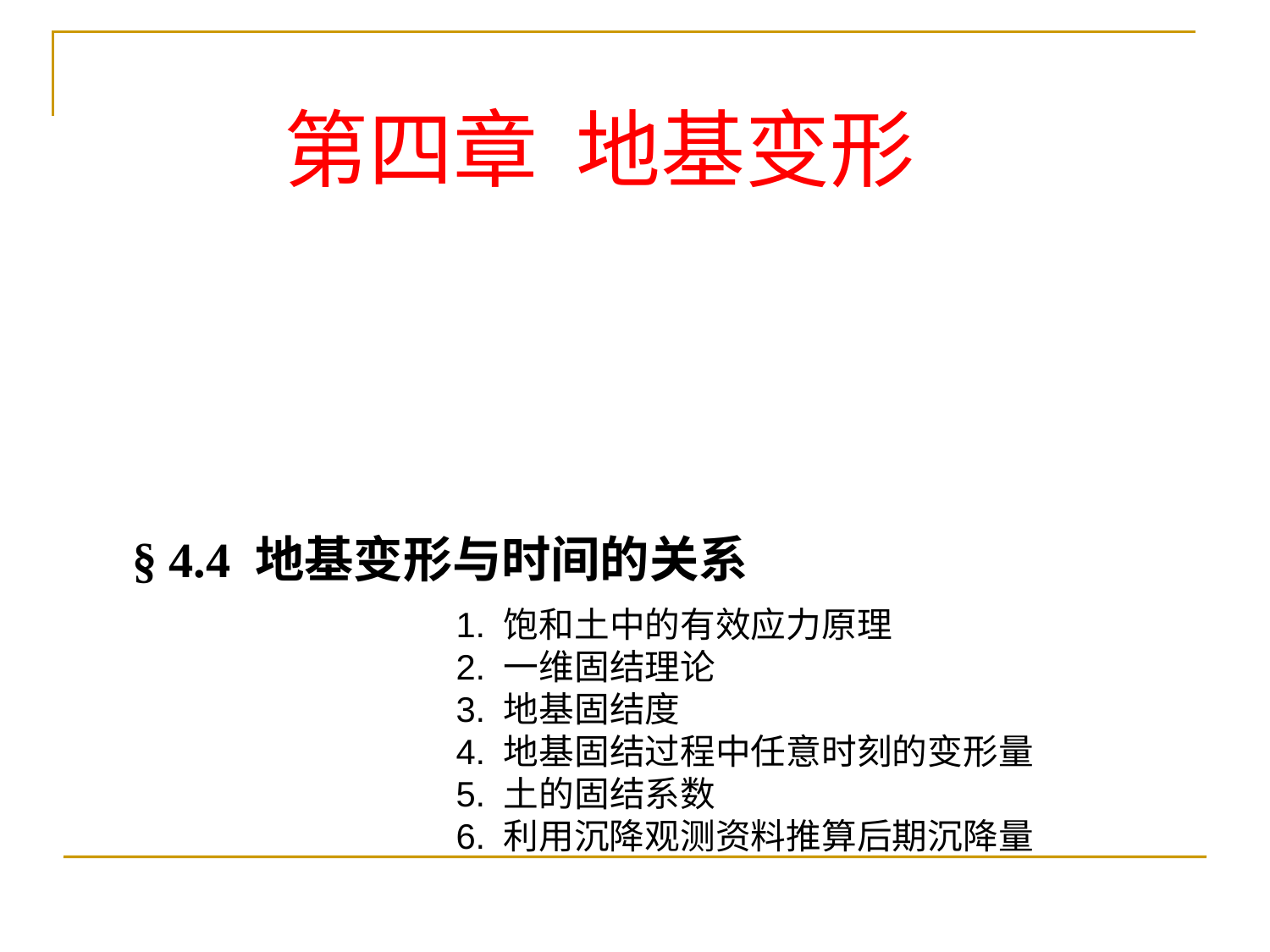

第四章  地基变形
§ 4.1 概述
§ 4.2 地基变形的弹性力学公式
§ 4.3 基础最终沉降量
§ 4.4 地基变形与时间的关系
1. 饱和土中的有效应力原理
2. 一维固结理论
3. 地基固结度
4. 地基固结过程中任意时刻的变形量
5. 土的固结系数
6. 利用沉降观测资料推算后期沉降量
90